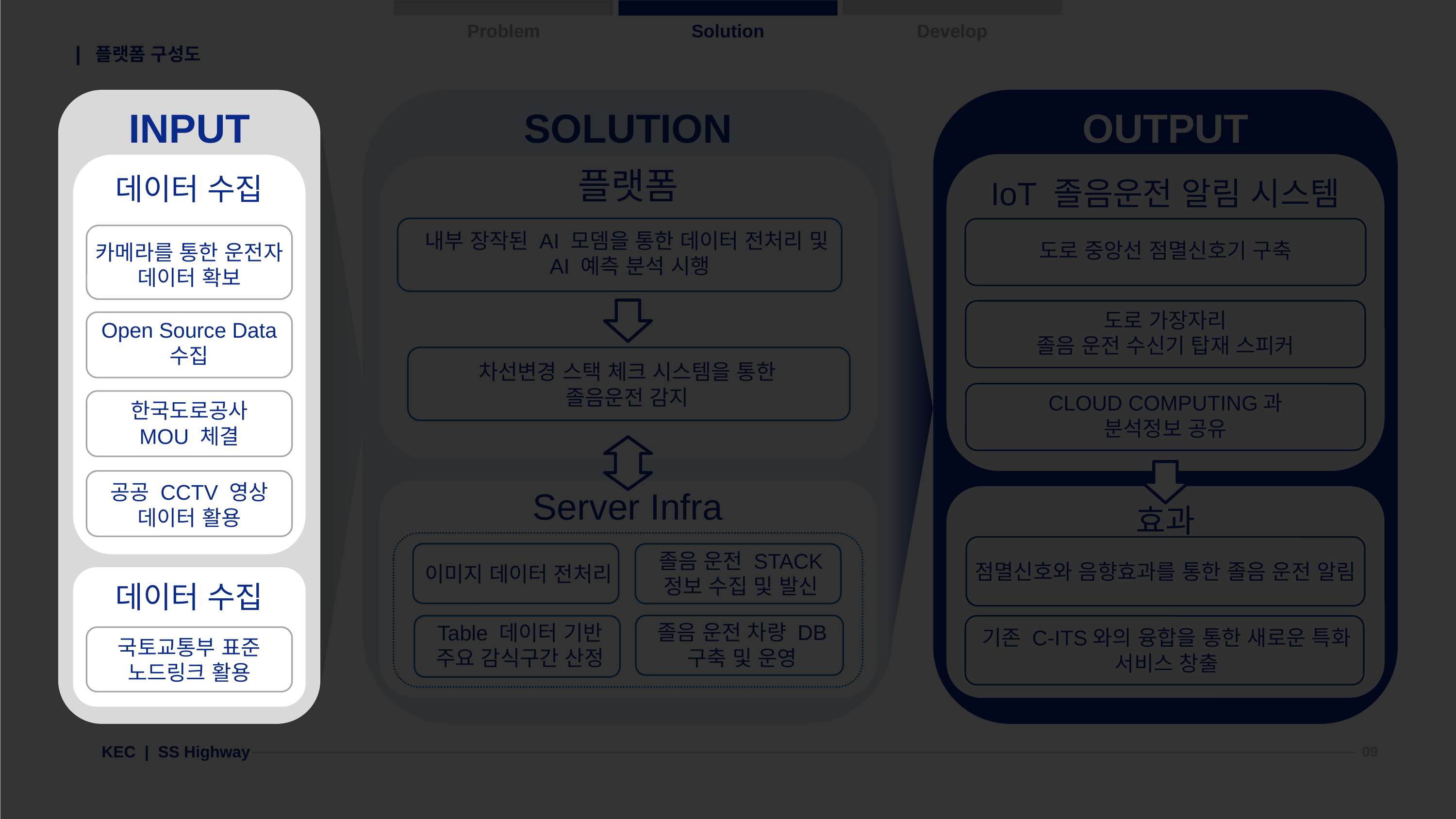

Problem
Solution
Develop
|  플랫폼 구성도

INPUT
데이터 수집

카메라를 통한 운전자 데이터 확보

Open Source Data 수집

한국도로공사
MOU 체결

공공 CCTV 영상 데이터 활용
데이터 수집
국토교통부 표준 노드링크 활용

SOLUTION
OUTPUT

IoT 졸음운전 알림 시스템

플랫폼

내부 장작된 AI 모뎀을 통한 데이터 전처리 및
AI 예측 분석 시행

도로 중앙선 점멸신호기 구축

도로 가장자리
졸음 운전 수신기 탑재 스피커

차선변경 스택 체크 시스템을 통한
졸음운전 감지

CLOUD COMPUTING과
분석정보 공유

Server Infra
효과

졸음 운전 STACK 정보 수집 및 발신
점멸신호와 음향효과를 통한 졸음 운전 알림
이미지 데이터 전처리

졸음 운전 차량 DB 구축 및 운영
Table 데이터 기반 주요 감식구간 산정

기존 C-ITS와의 융합을 통한 새로운 특화 서비스 창출
KEC  |  SS Highway
09